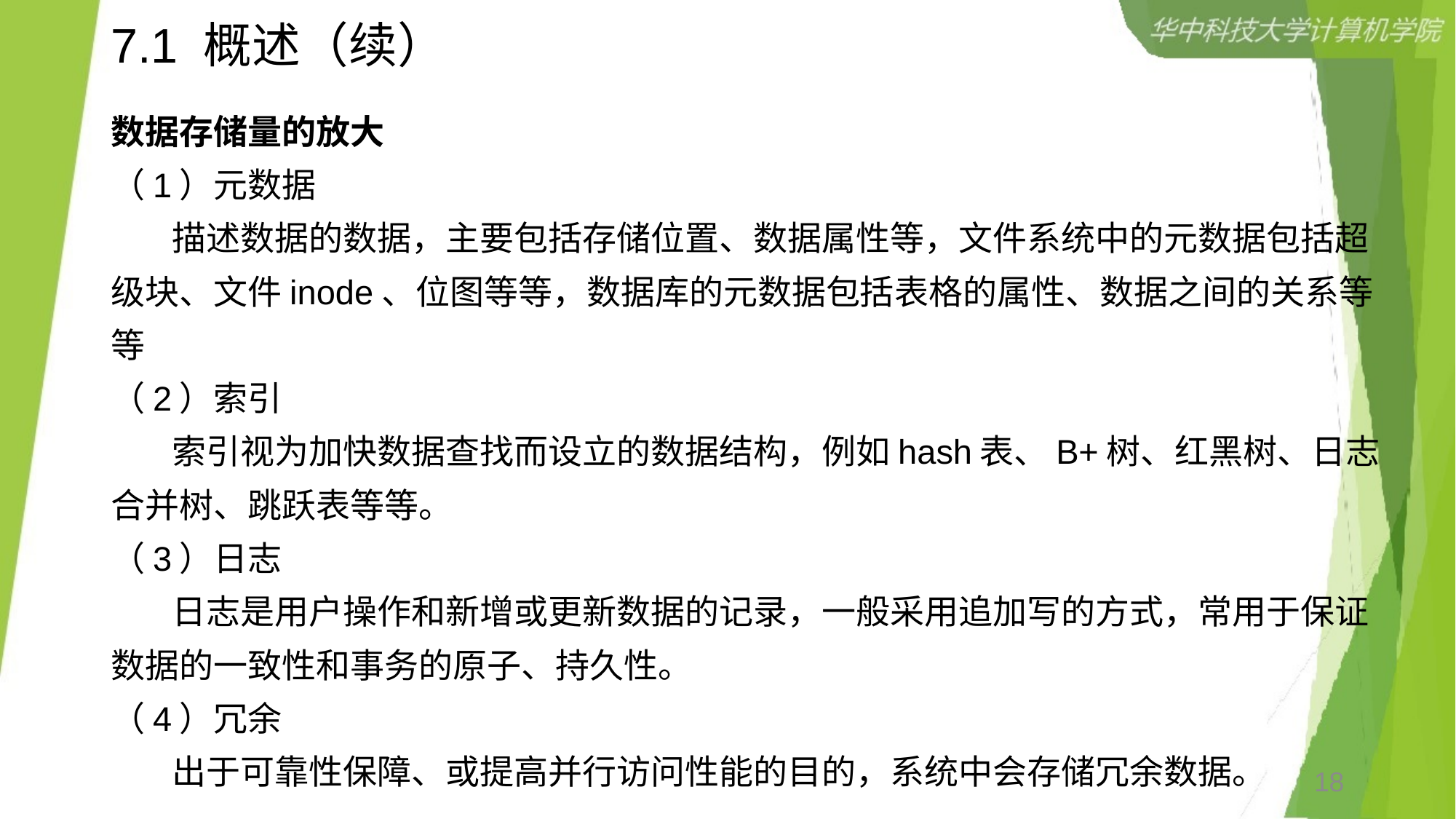

# 7.1 概述（续）
数据存储量的放大
（1）元数据
       描述数据的数据，主要包括存储位置、数据属性等，文件系统中的元数据包括超级块、文件inode、位图等等，数据库的元数据包括表格的属性、数据之间的关系等等
（2）索引
       索引视为加快数据查找而设立的数据结构，例如hash表、B+树、红黑树、日志合并树、跳跃表等等。
（3）日志
       日志是用户操作和新增或更新数据的记录，一般采用追加写的方式，常用于保证数据的一致性和事务的原子、持久性。
（4）冗余
       出于可靠性保障、或提高并行访问性能的目的，系统中会存储冗余数据。
18